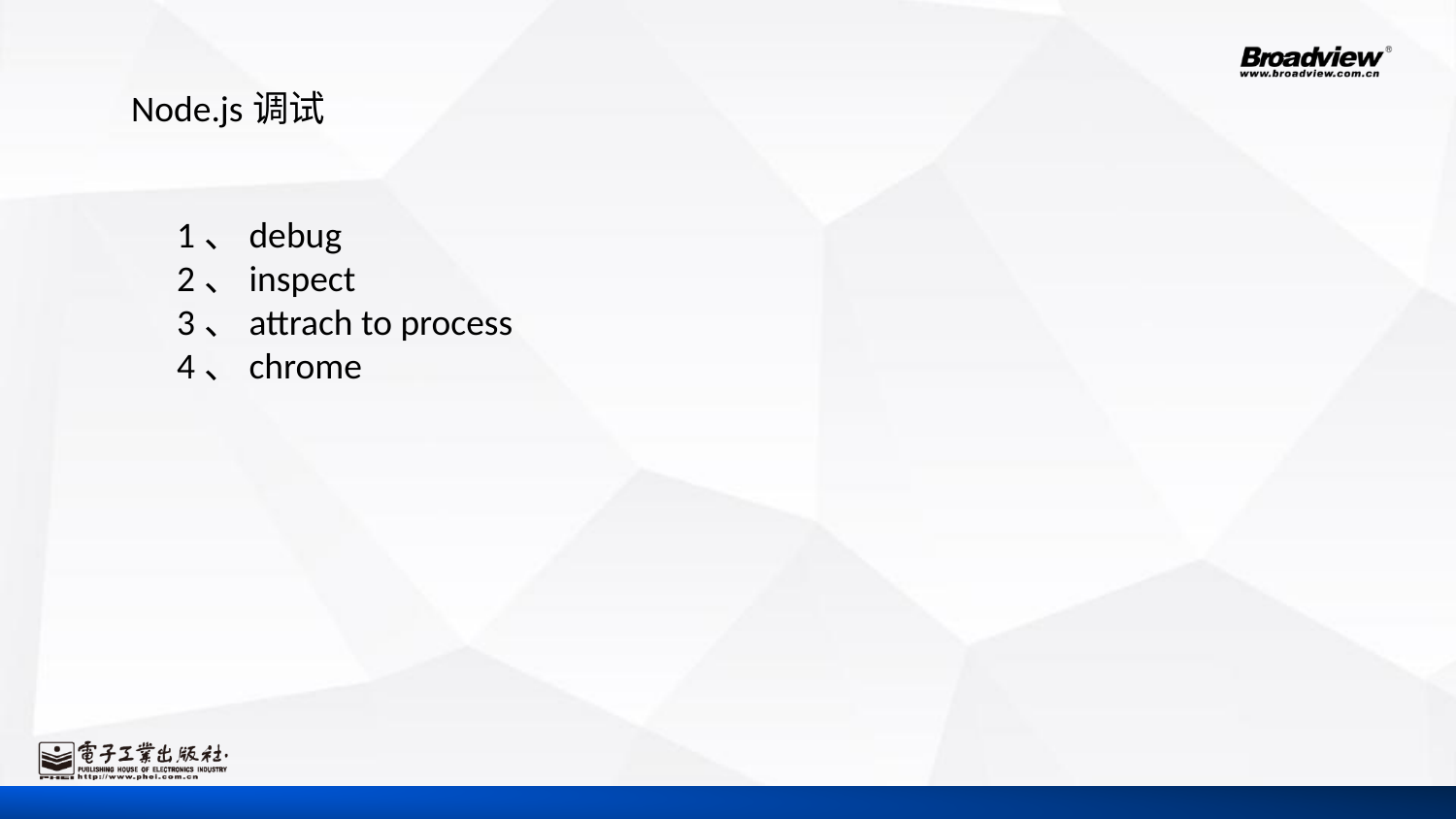

Node.js调试
1、debug
2、inspect
3、attrach to process
4、chrome